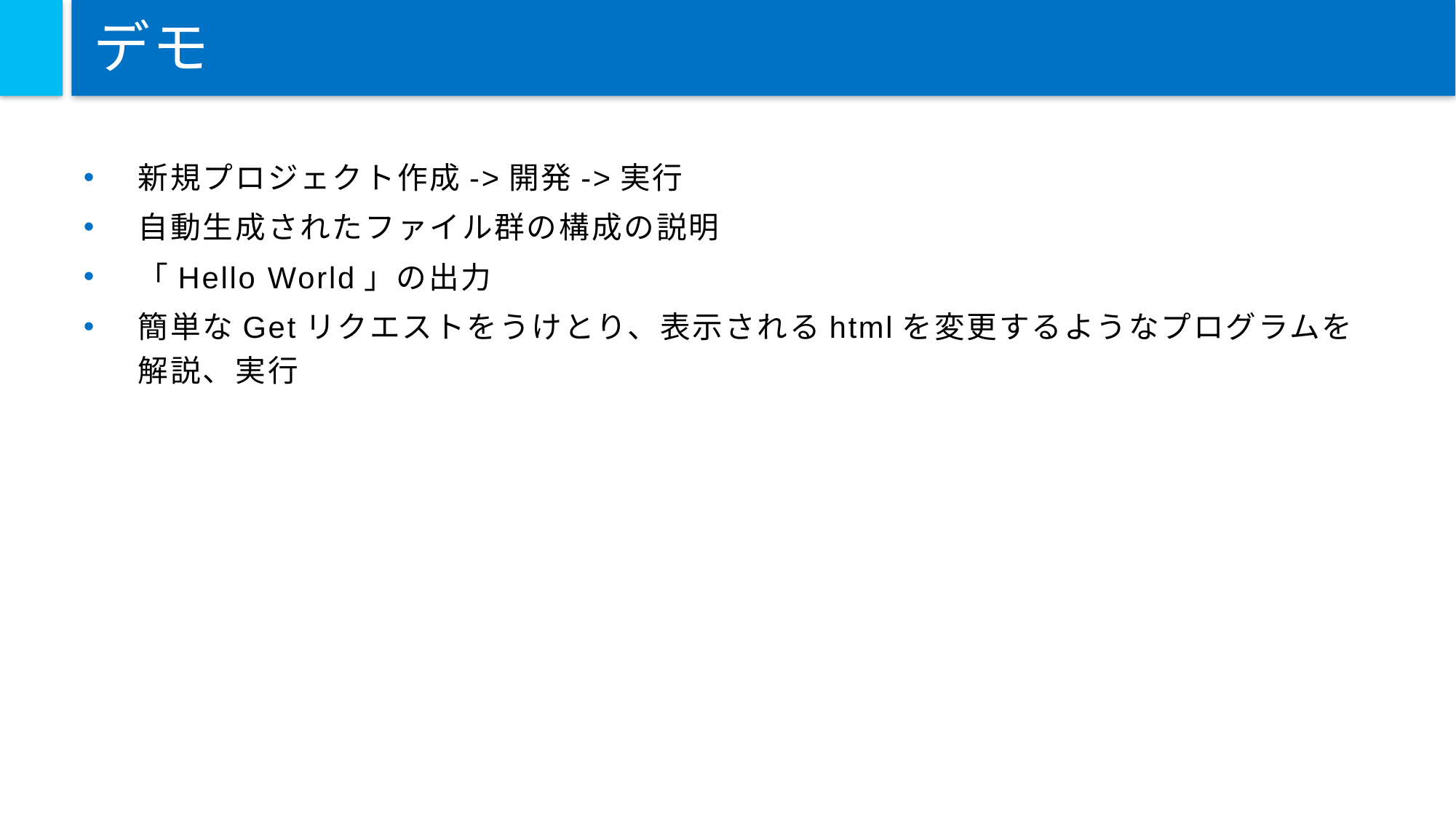

# デモ
新規プロジェクト作成->開発->実行
自動生成されたファイル群の構成の説明
「Hello World」の出力
簡単なGetリクエストをうけとり、表示されるhtmlを変更するようなプログラムを解説、実行